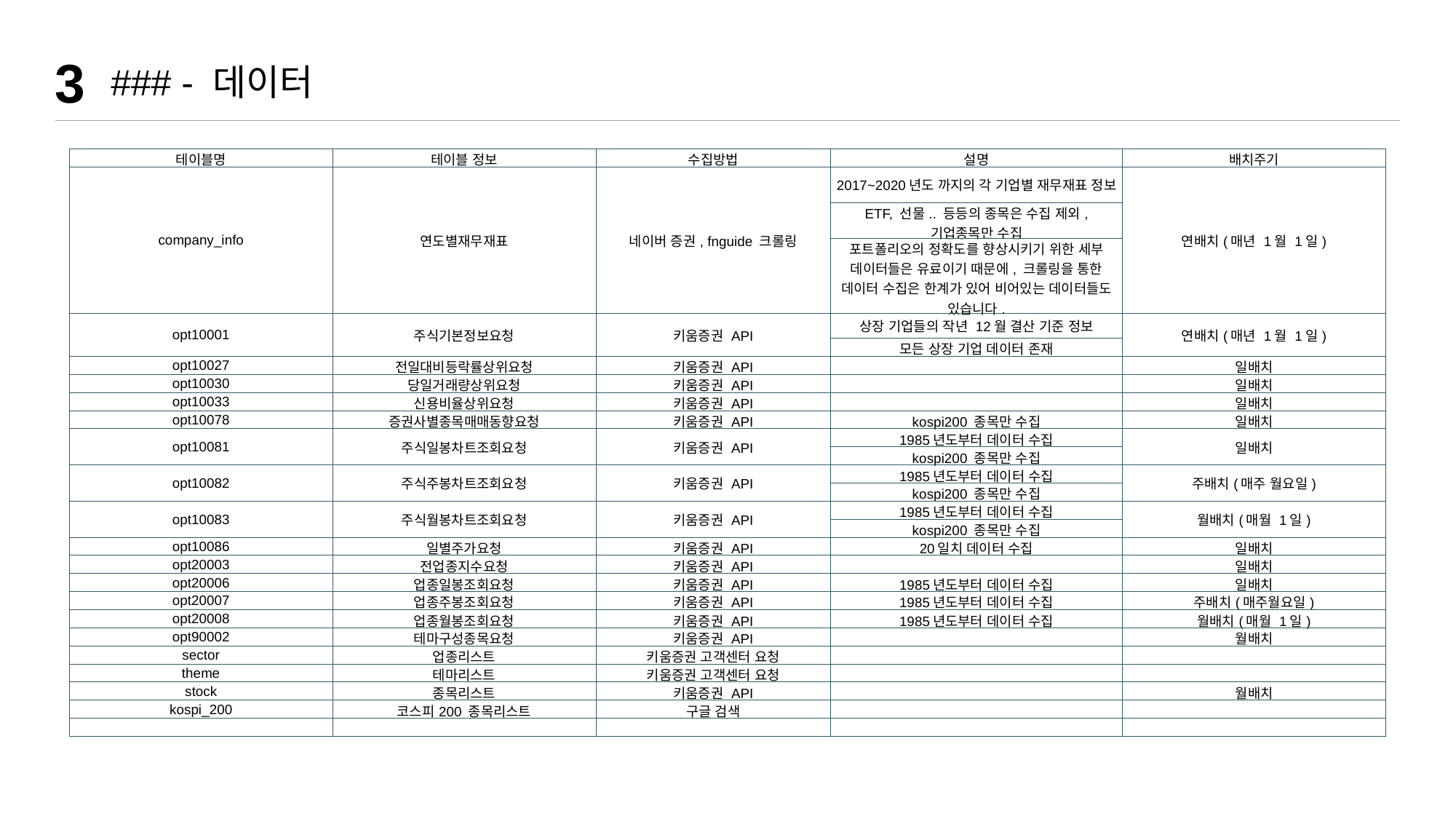

3
### - 데이터
| 테이블명 | 테이블 정보 | 수집방법 | 설명 | 배치주기 |
| --- | --- | --- | --- | --- |
| company\_info | 연도별재무재표 | 네이버 증권, fnguide 크롤링 | 2017~2020년도 까지의 각 기업별 재무재표 정보 | 연배치(매년 1월 1일) |
|  |  |  | ETF, 선물.. 등등의 종목은 수집 제외, 기업종목만 수집 |  |
|  |  |  | 포트폴리오의 정확도를 향상시키기 위한 세부 데이터들은 유료이기 때문에, 크롤링을 통한 데이터 수집은 한계가 있어 비어있는 데이터들도 있습니다. |  |
| opt10001 | 주식기본정보요청 | 키움증권 API | 상장 기업들의 작년 12월 결산 기준 정보 | 연배치(매년 1월 1일) |
|  |  |  | 모든 상장 기업 데이터 존재 |  |
| opt10027 | 전일대비등락률상위요청 | 키움증권 API |  | 일배치 |
| opt10030 | 당일거래량상위요청 | 키움증권 API |  | 일배치 |
| opt10033 | 신용비율상위요청 | 키움증권 API |  | 일배치 |
| opt10078 | 증권사별종목매매동향요청 | 키움증권 API | kospi200 종목만 수집 | 일배치 |
| opt10081 | 주식일봉차트조회요청 | 키움증권 API | 1985년도부터 데이터 수집 | 일배치 |
|  |  |  | kospi200 종목만 수집 |  |
| opt10082 | 주식주봉차트조회요청 | 키움증권 API | 1985년도부터 데이터 수집 | 주배치(매주 월요일) |
|  |  |  | kospi200 종목만 수집 |  |
| opt10083 | 주식월봉차트조회요청 | 키움증권 API | 1985년도부터 데이터 수집 | 월배치(매월 1일) |
|  |  |  | kospi200 종목만 수집 |  |
| opt10086 | 일별주가요청 | 키움증권 API | 20일치 데이터 수집 | 일배치 |
| opt20003 | 전업종지수요청 | 키움증권 API |  | 일배치 |
| opt20006 | 업종일봉조회요청 | 키움증권 API | 1985년도부터 데이터 수집 | 일배치 |
| opt20007 | 업종주봉조회요청 | 키움증권 API | 1985년도부터 데이터 수집 | 주배치(매주월요일) |
| opt20008 | 업종월봉조회요청 | 키움증권 API | 1985년도부터 데이터 수집 | 월배치(매월 1일) |
| opt90002 | 테마구성종목요청 | 키움증권 API |  | 월배치 |
| sector | 업종리스트 | 키움증권 고객센터 요청 |  |  |
| theme | 테마리스트 | 키움증권 고객센터 요청 |  |  |
| stock | 종목리스트 | 키움증권 API |  | 월배치 |
| kospi\_200 | 코스피200 종목리스트 | 구글 검색 |  |  |
|  |  |  |  |  |